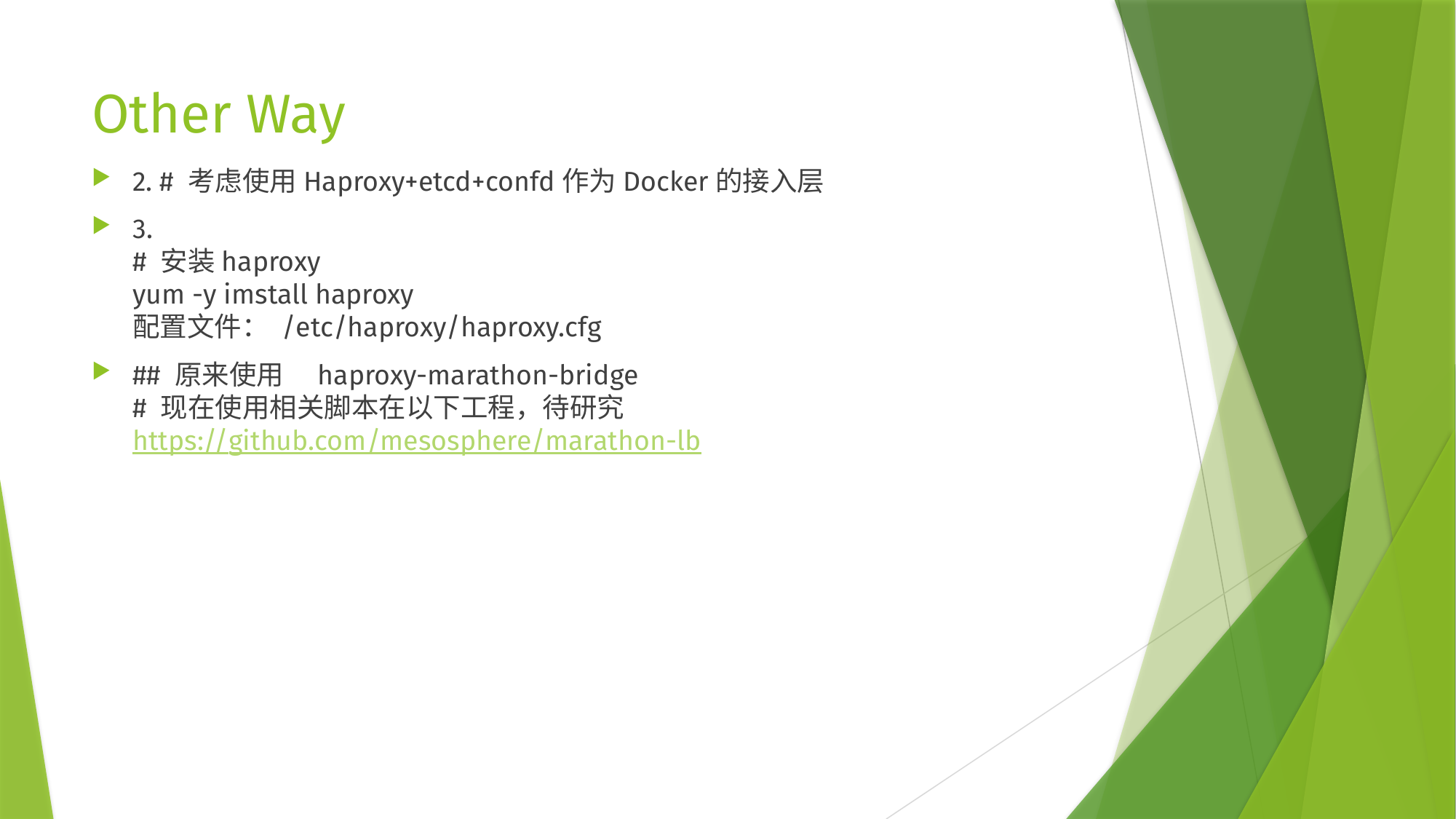

# Other Way
2. # 考虑使用Haproxy+etcd+confd作为Docker的接入层
3.
# 安装haproxy
yum -y imstall haproxy
配置文件： /etc/haproxy/haproxy.cfg
## 原来使用　haproxy-marathon-bridge  # 现在使用相关脚本在以下工程，待研究 https://github.com/mesosphere/marathon-lb